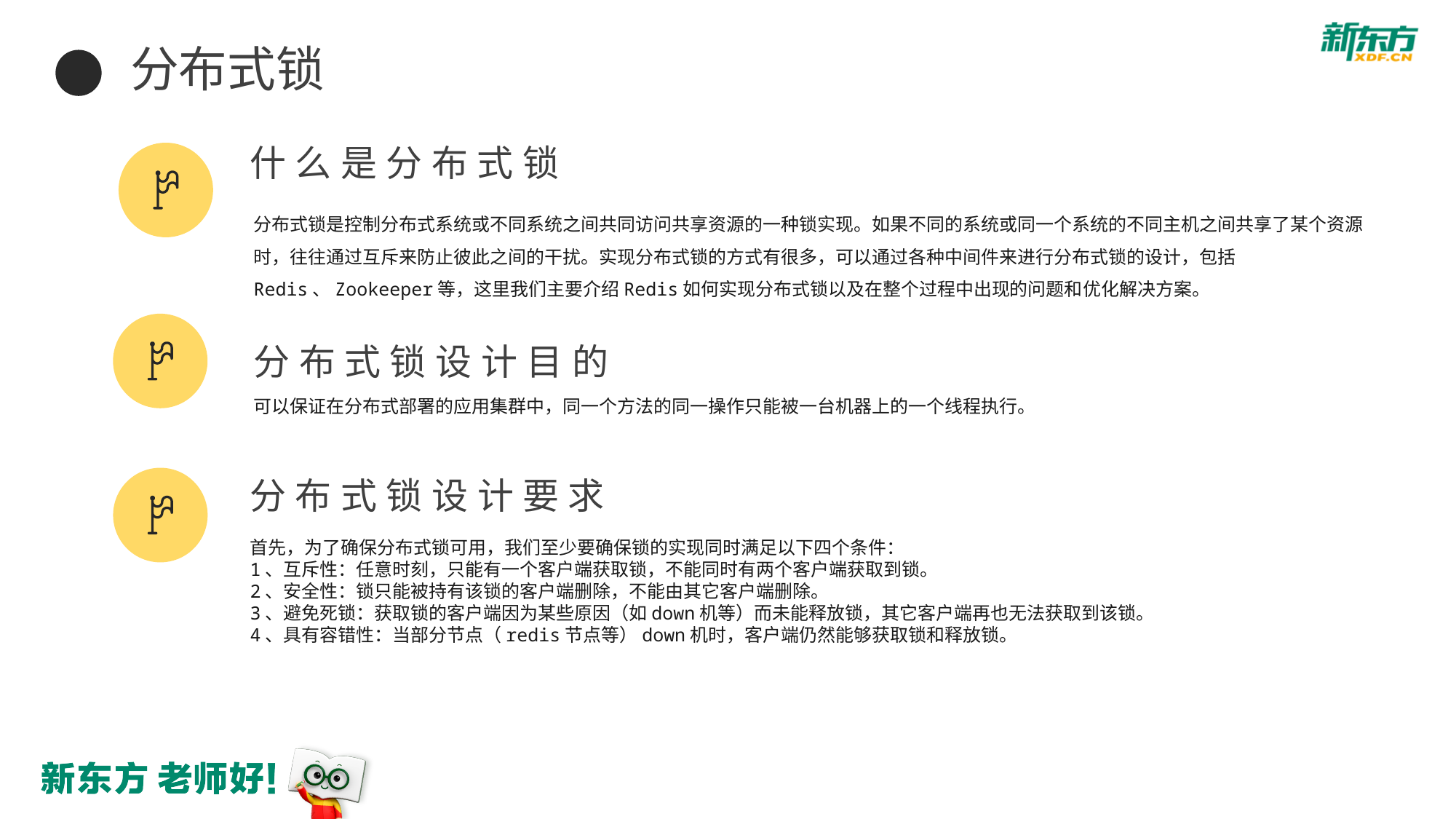

分布式锁

什么是分布式锁

分布式锁是控制分布式系统或不同系统之间共同访问共享资源的一种锁实现。如果不同的系统或同一个系统的不同主机之间共享了某个资源时，往往通过互斥来防止彼此之间的干扰。实现分布式锁的方式有很多，可以通过各种中间件来进行分布式锁的设计，包括Redis、Zookeeper等，这里我们主要介绍Redis如何实现分布式锁以及在整个过程中出现的问题和优化解决方案。

分布式锁设计目的
可以保证在分布式部署的应用集群中，同一个方法的同一操作只能被一台机器上的一个线程执行。

分布式锁设计要求
首先，为了确保分布式锁可用，我们至少要确保锁的实现同时满足以下四个条件：
1、互斥性：任意时刻，只能有一个客户端获取锁，不能同时有两个客户端获取到锁。
2、安全性：锁只能被持有该锁的客户端删除，不能由其它客户端删除。
3、避免死锁：获取锁的客户端因为某些原因（如down机等）而未能释放锁，其它客户端再也无法获取到该锁。
4、具有容错性：当部分节点（redis节点等）down机时，客户端仍然能够获取锁和释放锁。